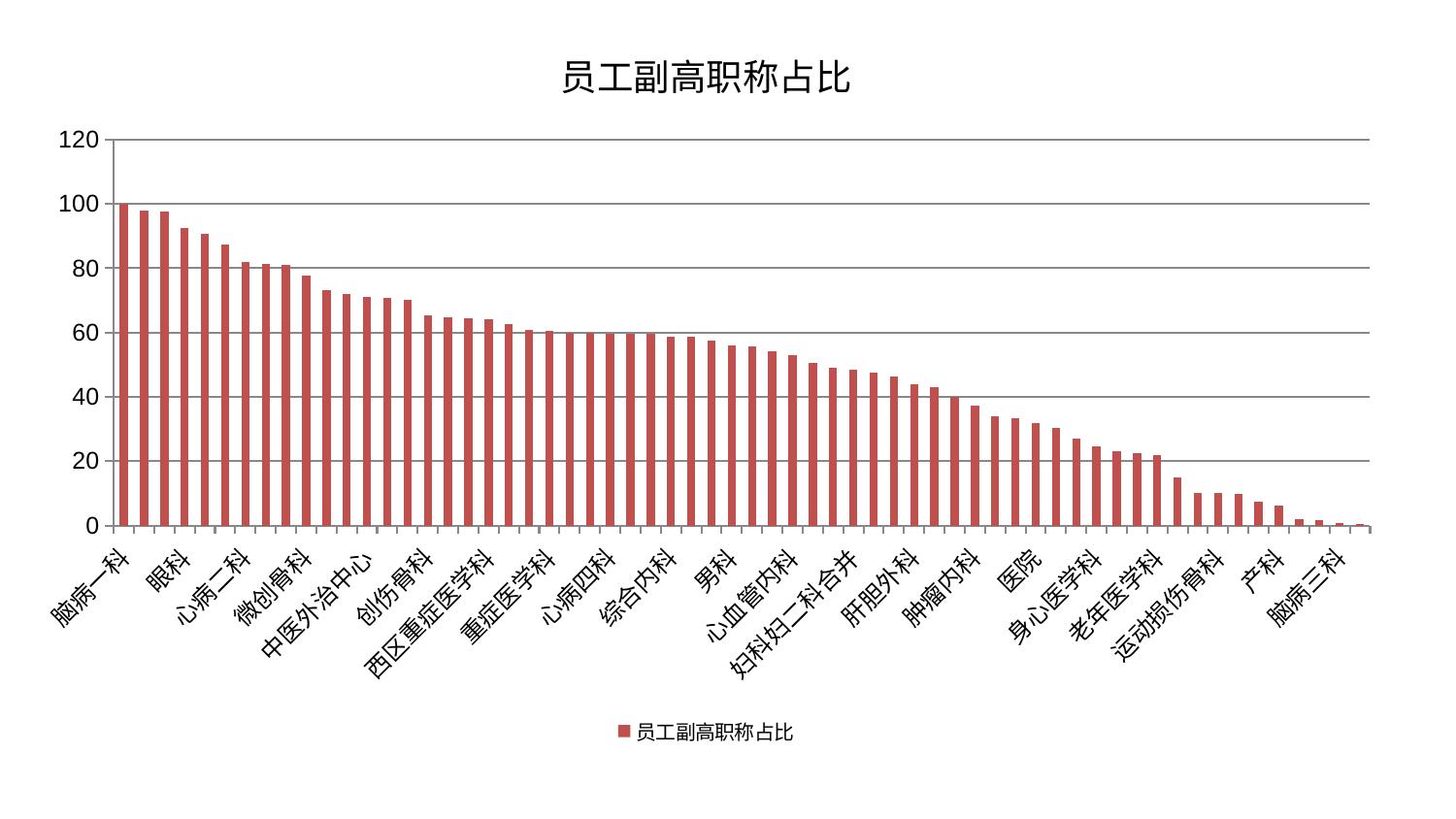

### Chart: 员工副高职称占比

| Category | 员工副高职称占比 |
|---|---|
| 脑病一科 | 100.0 |
| 心病三科 | 97.86990434080171 |
| 普通外科 | 97.51643023970543 |
| 眼科 | 92.40873621663815 |
| 妇科 | 90.7297514222391 |
| 呼吸内科 | 87.51805092119598 |
| 心病二科 | 81.91140556836048 |
| 针灸科 | 81.26735414753806 |
| 神经内科 | 81.14743852403134 |
| 微创骨科 | 77.7463660086056 |
| 脑病二科 | 73.33337554607405 |
| 内分泌科 | 71.90690405090201 |
| 中医外治中心 | 71.08496749369932 |
| 关节骨科 | 70.842456664171 |
| 脾胃科消化科合并 | 70.11284668562516 |
| 创伤骨科 | 65.41979340843882 |
| 肛肠科 | 64.83445738965551 |
| 小儿推拿科 | 64.34408885421807 |
| 西区重症医学科 | 64.29168873395376 |
| 泌尿外科 | 62.6864782293319 |
| 东区重症医学科 | 60.80467984425506 |
| 重症医学科 | 60.56164101171124 |
| 口腔科 | 59.857182143963136 |
| 推拿科 | 59.78946789080464 |
| 心病四科 | 59.741580106968854 |
| 东区肾病科 | 59.664466963035295 |
| 皮肤科 | 59.569958059532276 |
| 综合内科 | 58.667607171162885 |
| 肾病科 | 58.56977099419946 |
| 妇二科 | 57.57785011689587 |
| 男科 | 56.030170667306365 |
| 血液科 | 55.581758259552345 |
| 脾胃病科 | 54.03706255269609 |
| 心血管内科 | 52.82541753494735 |
| 耳鼻喉科 | 50.481679235699175 |
| 风湿病科 | 49.19517477769798 |
| 妇科妇二科合并 | 48.517050693087214 |
| 小儿骨科 | 47.49183802084743 |
| 乳腺甲状腺外科 | 46.47685774941342 |
| 肝胆外科 | 43.79590988828218 |
| 中医经典科 | 43.1481280931358 |
| 周围血管科 | 40.01330554144508 |
| 肿瘤内科 | 37.26501749600635 |
| 肝病科 | 33.92744515493558 |
| 消化内科 | 33.36817076354207 |
| 医院 | 31.892680495127433 |
| 脊柱骨科 | 30.251674503261377 |
| 治未病中心 | 26.98223675848925 |
| 身心医学科 | 24.622602051833223 |
| 神经外科 | 23.153889370521455 |
| 骨科 | 22.331551064000728 |
| 老年医学科 | 21.9861358690962 |
| 胸外科 | 14.79474815994959 |
| 肾脏内科 | 10.241169642045545 |
| 运动损伤骨科 | 10.109798739525534 |
| 心病一科 | 9.757175346464104 |
| 康复科 | 7.518097036613306 |
| 产科 | 6.16576837356851 |
| 美容皮肤科 | 1.9726075412194344 |
| 显微骨科 | 1.799245158458935 |
| 脑病三科 | 0.8918191292363125 |
| 儿科 | 0.4621081708181727 |
181